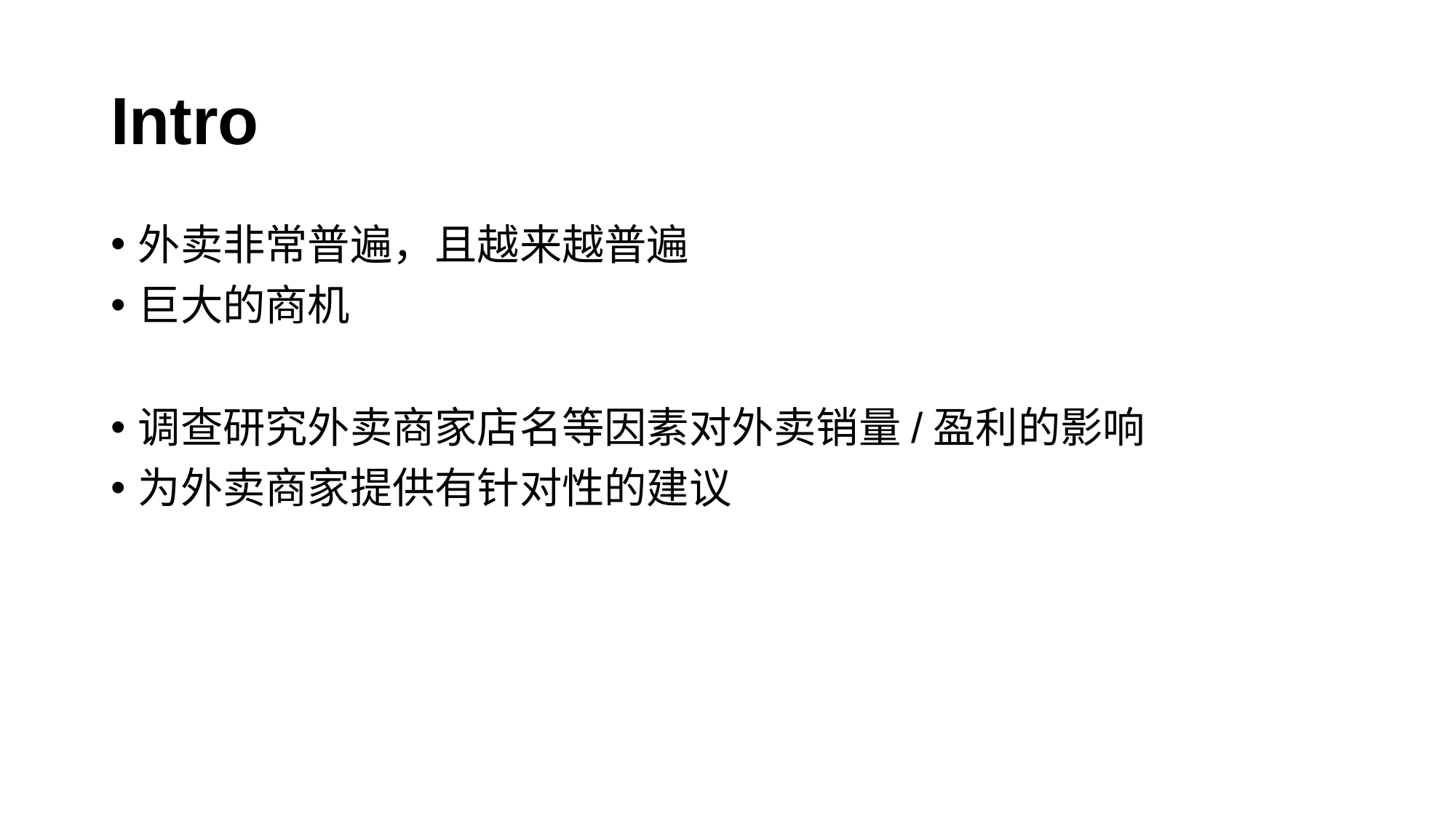

# Intro
外卖非常普遍，且越来越普遍
巨大的商机

调查研究外卖商家店名等因素对外卖销量/盈利的影响
为外卖商家提供有针对性的建议